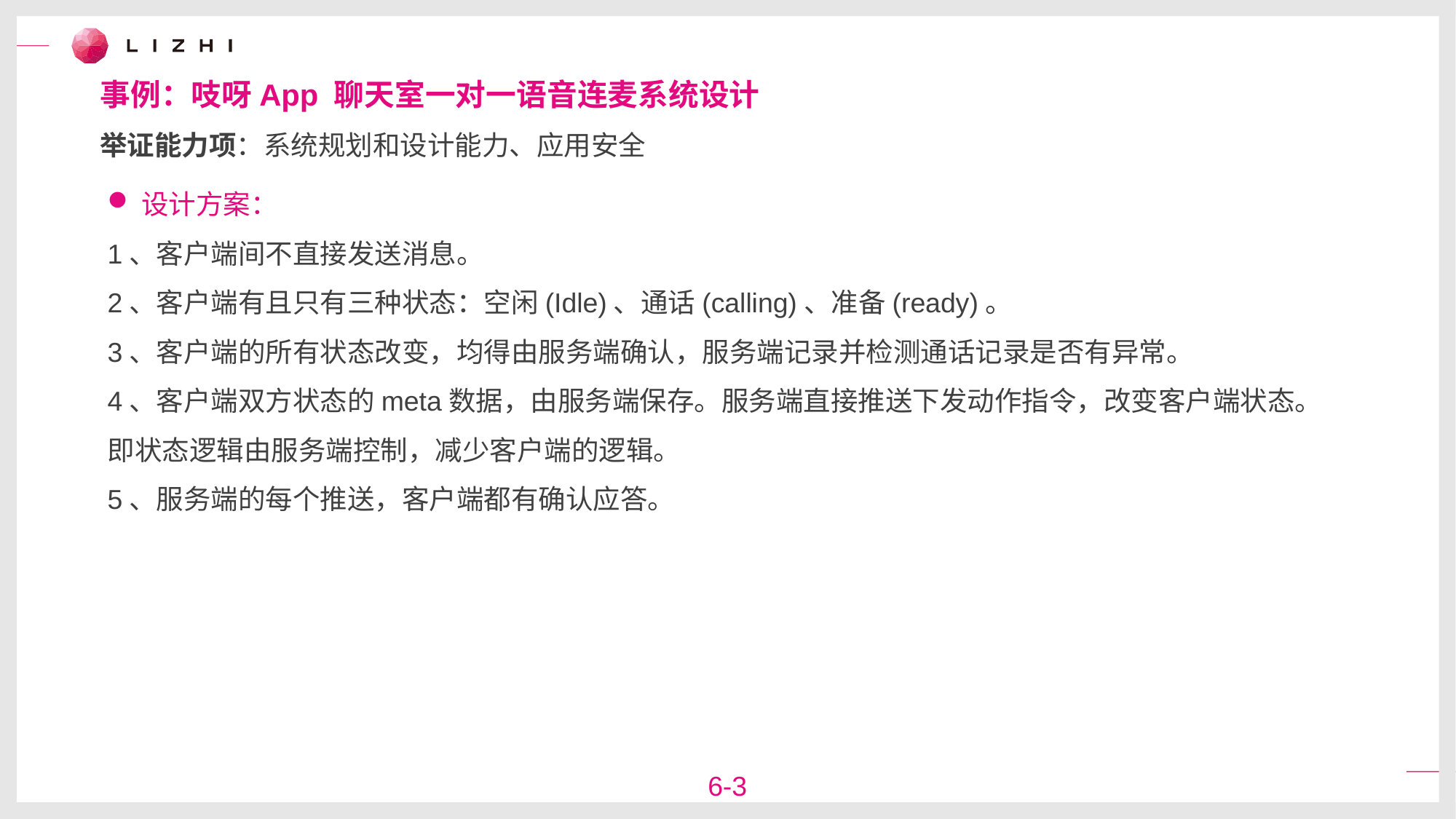

事例：吱呀App 聊天室一对一语音连麦系统设计
举证能力项：系统规划和设计能力、应用安全
设计方案：
1、客户端间不直接发送消息。
2、客户端有且只有三种状态：空闲(Idle)、通话(calling)、准备(ready)。
3、客户端的所有状态改变，均得由服务端确认，服务端记录并检测通话记录是否有异常。
4、客户端双方状态的meta数据，由服务端保存。服务端直接推送下发动作指令，改变客户端状态。即状态逻辑由服务端控制，减少客户端的逻辑。
5、服务端的每个推送，客户端都有确认应答。
6-3